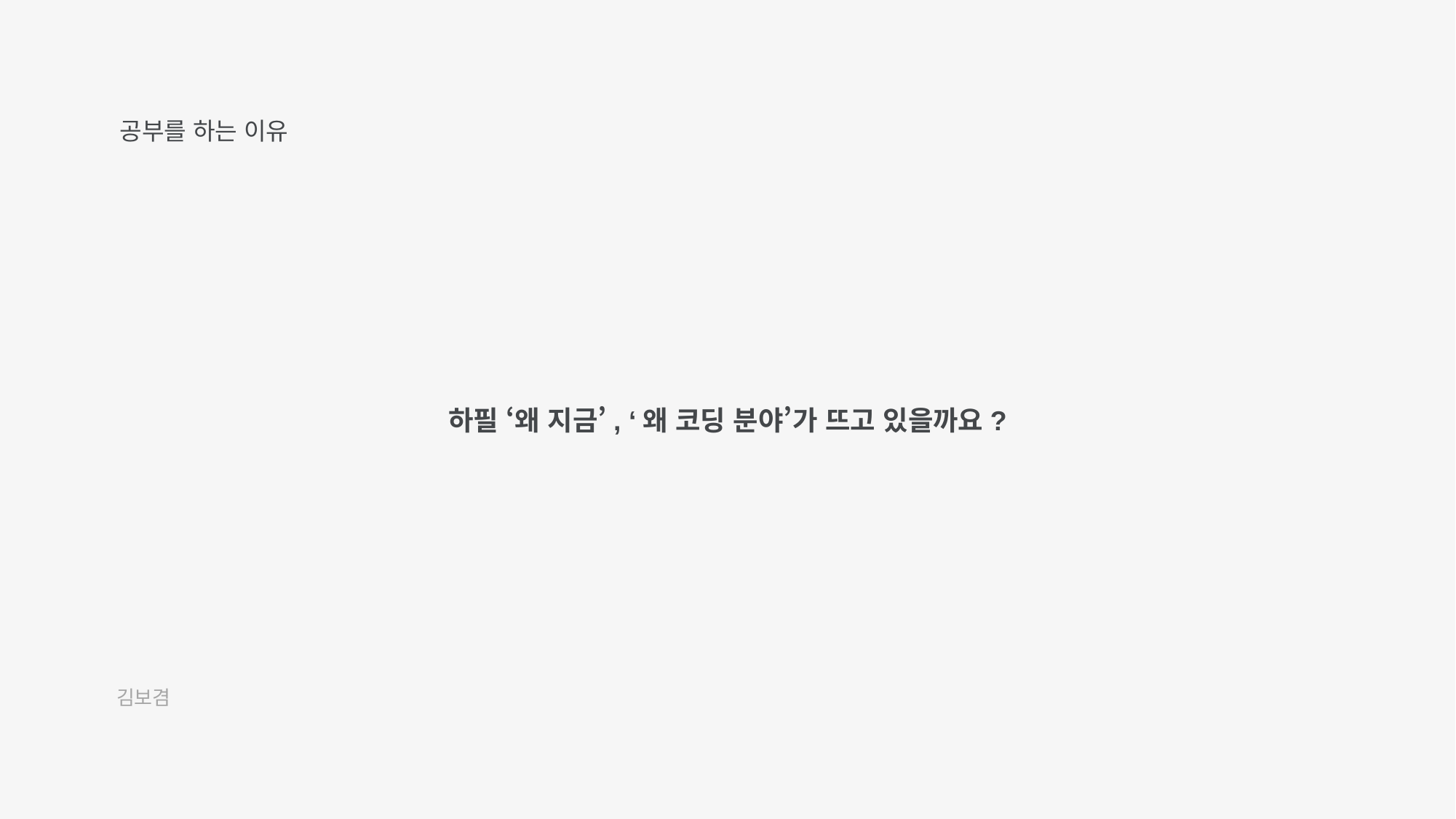

공부를 하는 이유
하필 ‘왜 지금’, ‘왜 코딩 분야’가 뜨고 있을까요?
김보겸